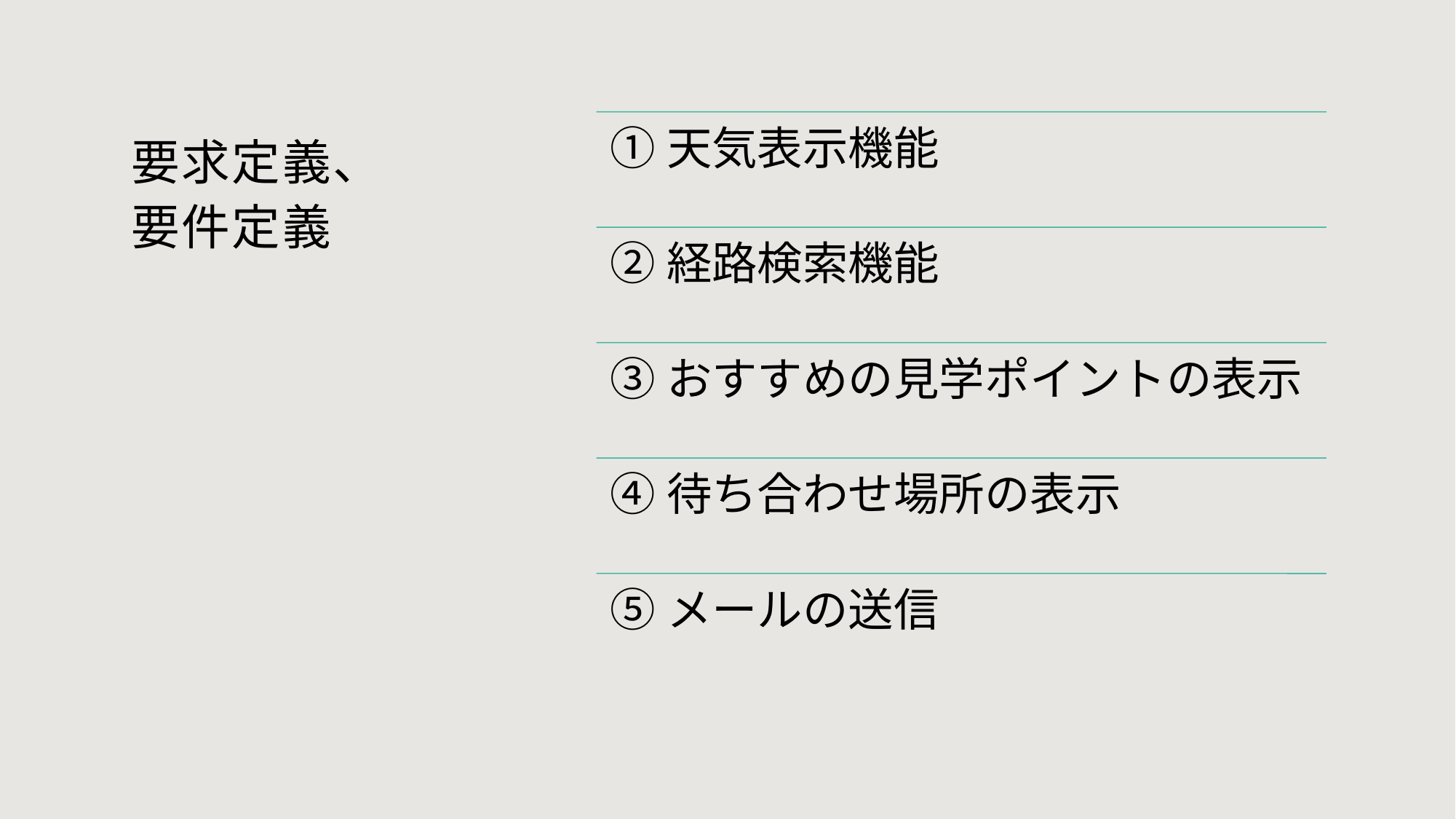

①天気表示機能
②経路検索機能
③おすすめの見学ポイントの表示
④待ち合わせ場所の表示
⑤メールの送信
# 要求定義、 要件定義